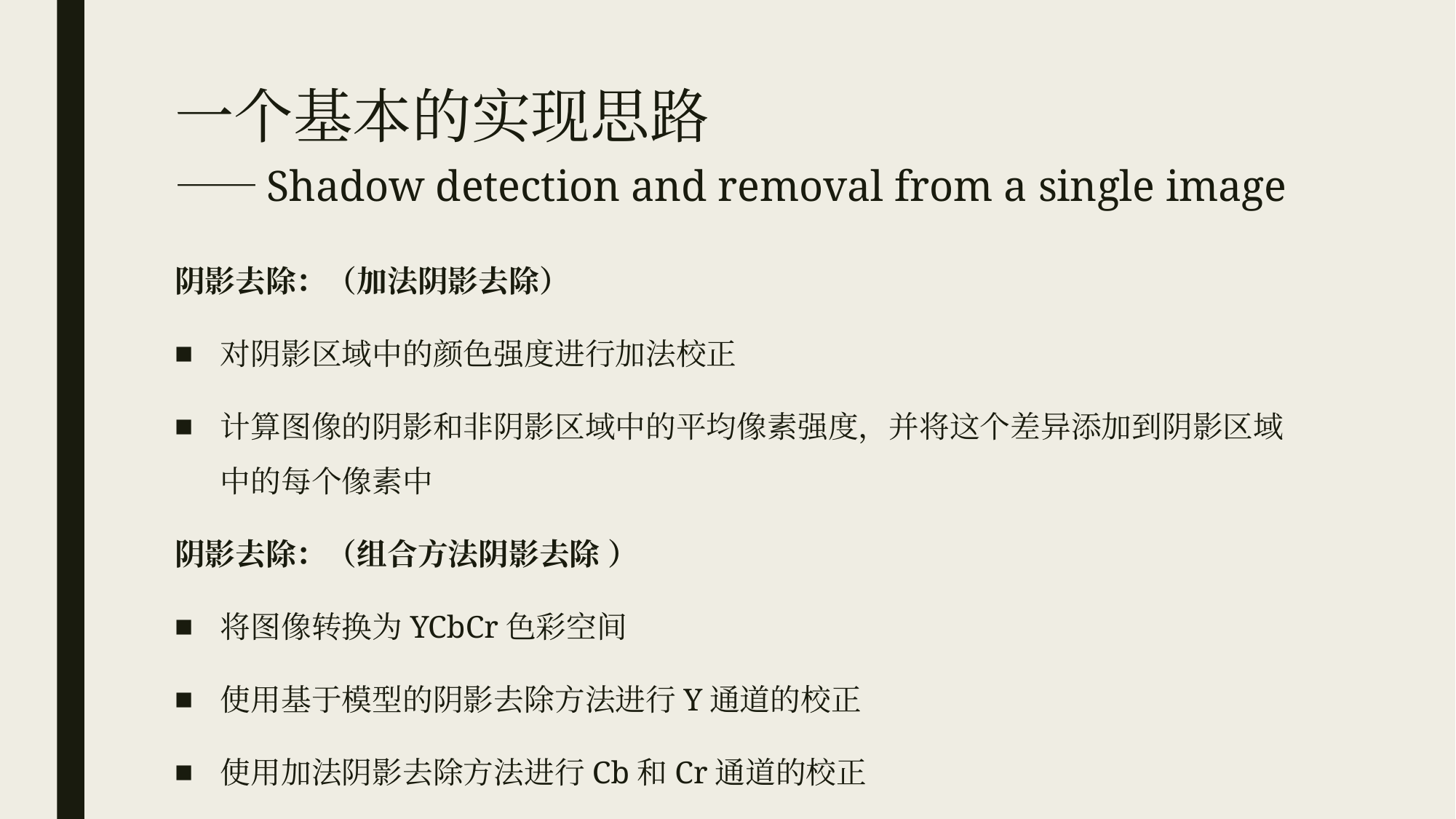

# 一个基本的实现思路 ——Shadow detection and removal from a single image
阴影去除：（加法阴影去除）
对阴影区域中的颜色强度进行加法校正
计算图像的阴影和非阴影区域中的平均像素强度，并将这个差异添加到阴影区域中的每个像素中
阴影去除：（组合方法阴影去除 ）
将图像转换为YCbCr色彩空间
使用基于模型的阴影去除方法进行Y通道的校正
使用加法阴影去除方法进行Cb和Cr通道的校正